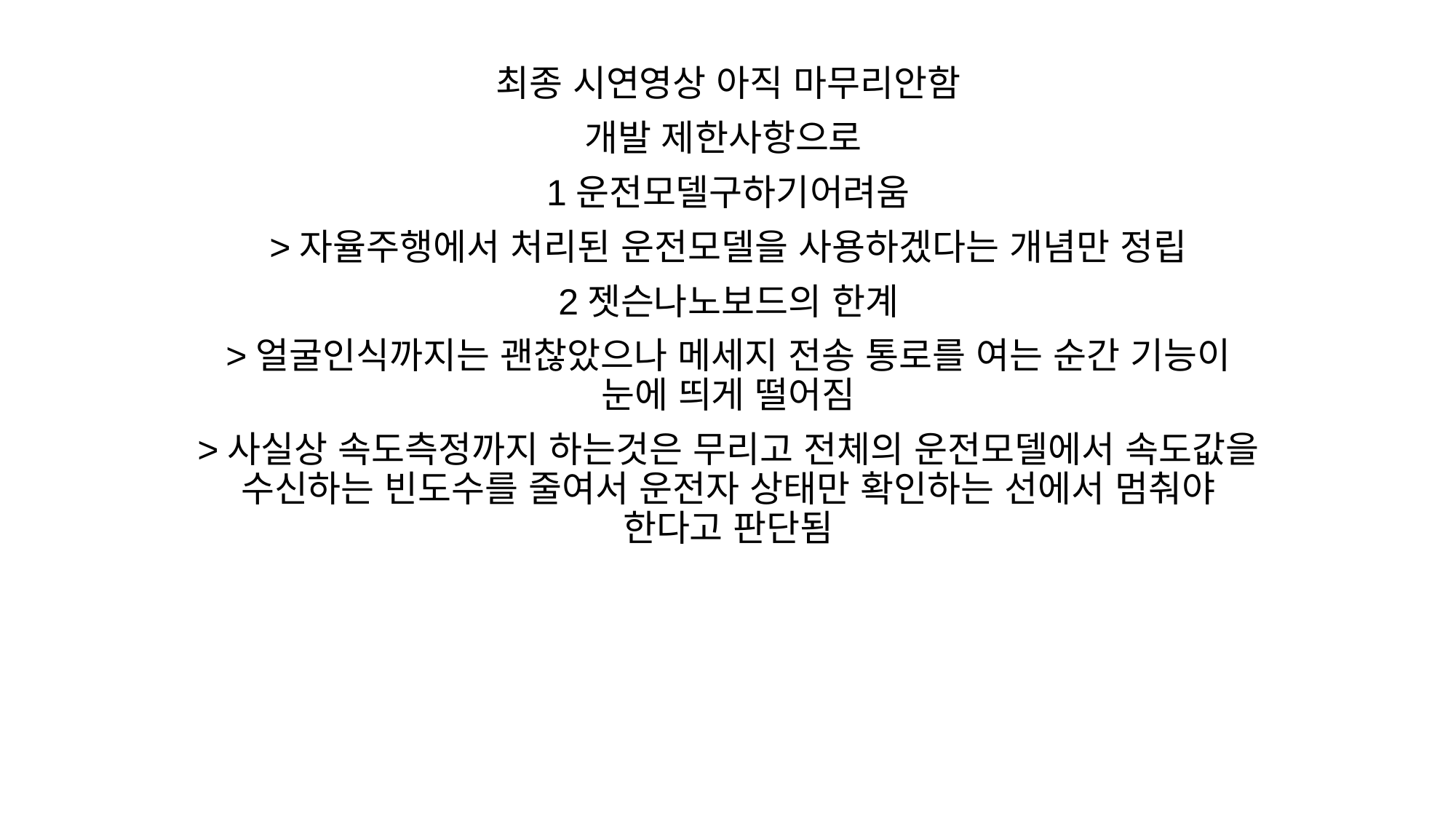

최종 시연영상 아직 마무리안함
개발 제한사항으로
1운전모델구하기어려움
>자율주행에서 처리된 운전모델을 사용하겠다는 개념만 정립
2젯슨나노보드의 한계
>얼굴인식까지는 괜찮았으나 메세지 전송 통로를 여는 순간 기능이 눈에 띄게 떨어짐
>사실상 속도측정까지 하는것은 무리고 전체의 운전모델에서 속도값을 수신하는 빈도수를 줄여서 운전자 상태만 확인하는 선에서 멈춰야 한다고 판단됨